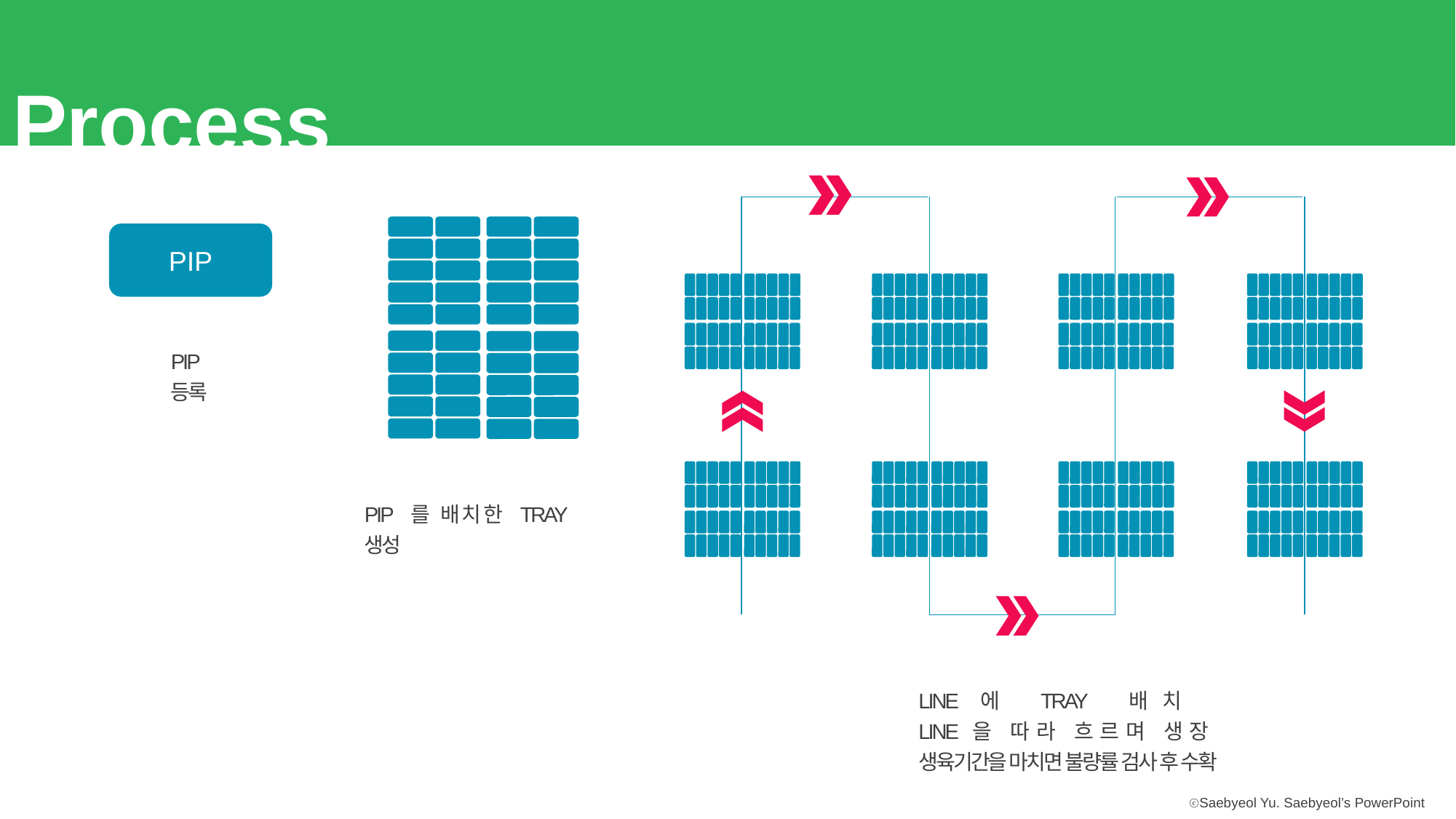

Process

PIP

PIP 등록

PIP 를 배치한 TRAY 생성

LINE에 TRAY 배치
LINE을 따라 흐르며 생장
생육기간을 마치면 불량률 검사 후 수확